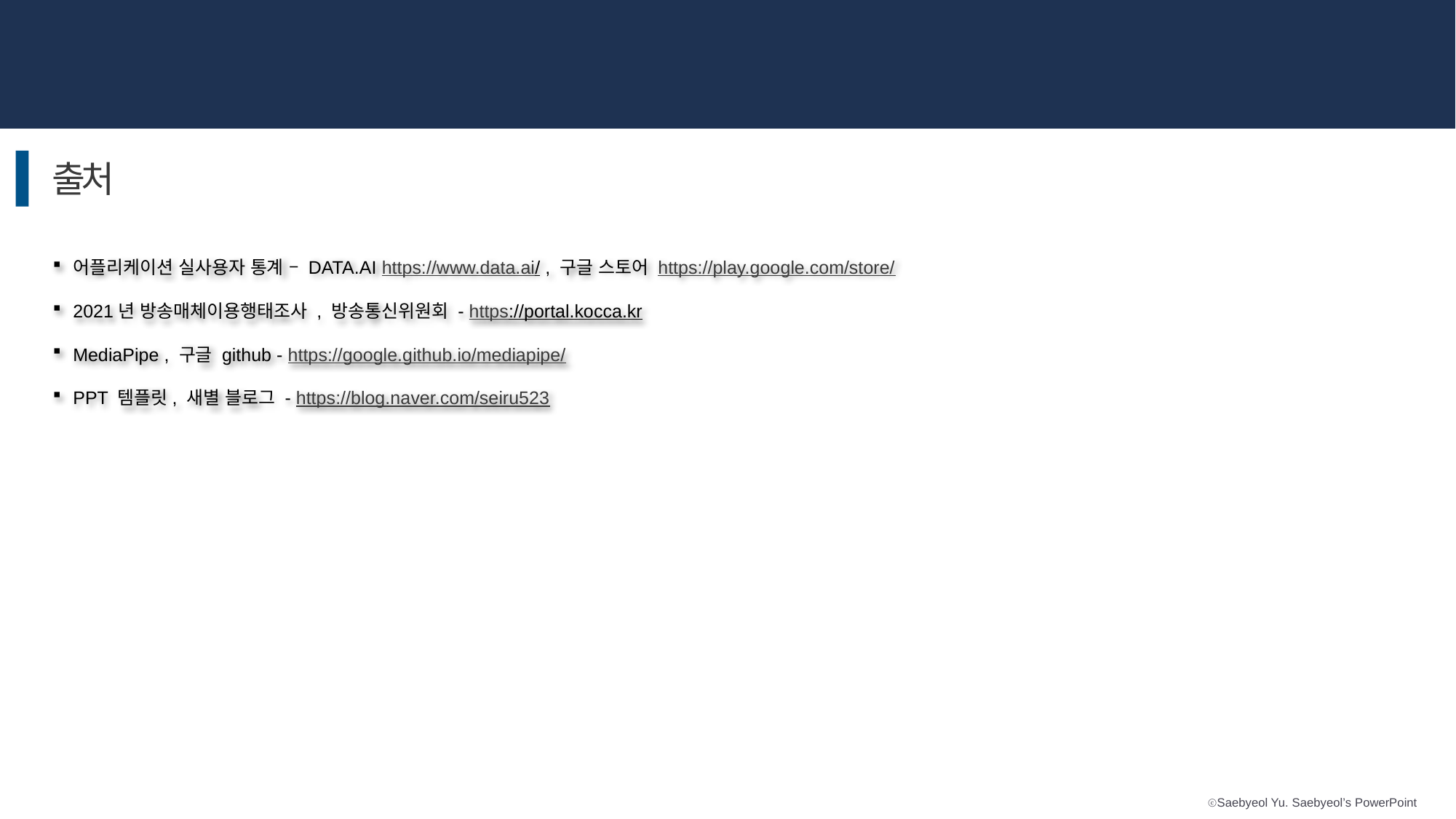

출처

어플리케이션 실사용자 통계 – DATA.AI https://www.data.ai/ , 구글 스토어 https://play.google.com/store/
2021년 방송매체이용행태조사 , 방송통신위원회 - https://portal.kocca.kr
MediaPipe , 구글 github - https://google.github.io/mediapipe/
PPT 템플릿, 새별 블로그 - https://blog.naver.com/seiru523